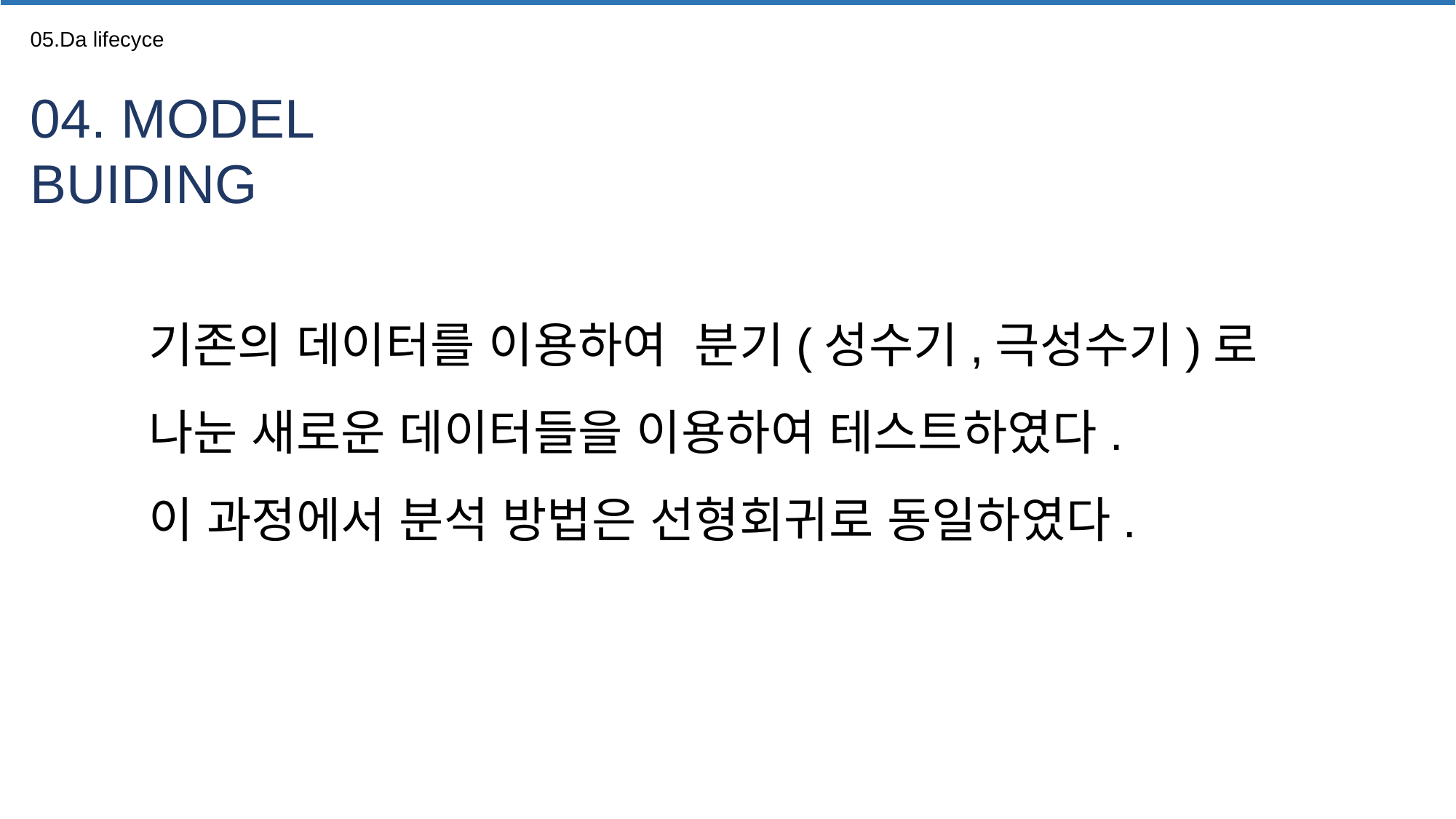

05.Da lifecyce

04. MODEL BUIDING
기존의 데이터를 이용하여  분기(성수기,극성수기)로 나눈 새로운 데이터들을 이용하여 테스트하였다.
이 과정에서 분석 방법은 선형회귀로 동일하였다.